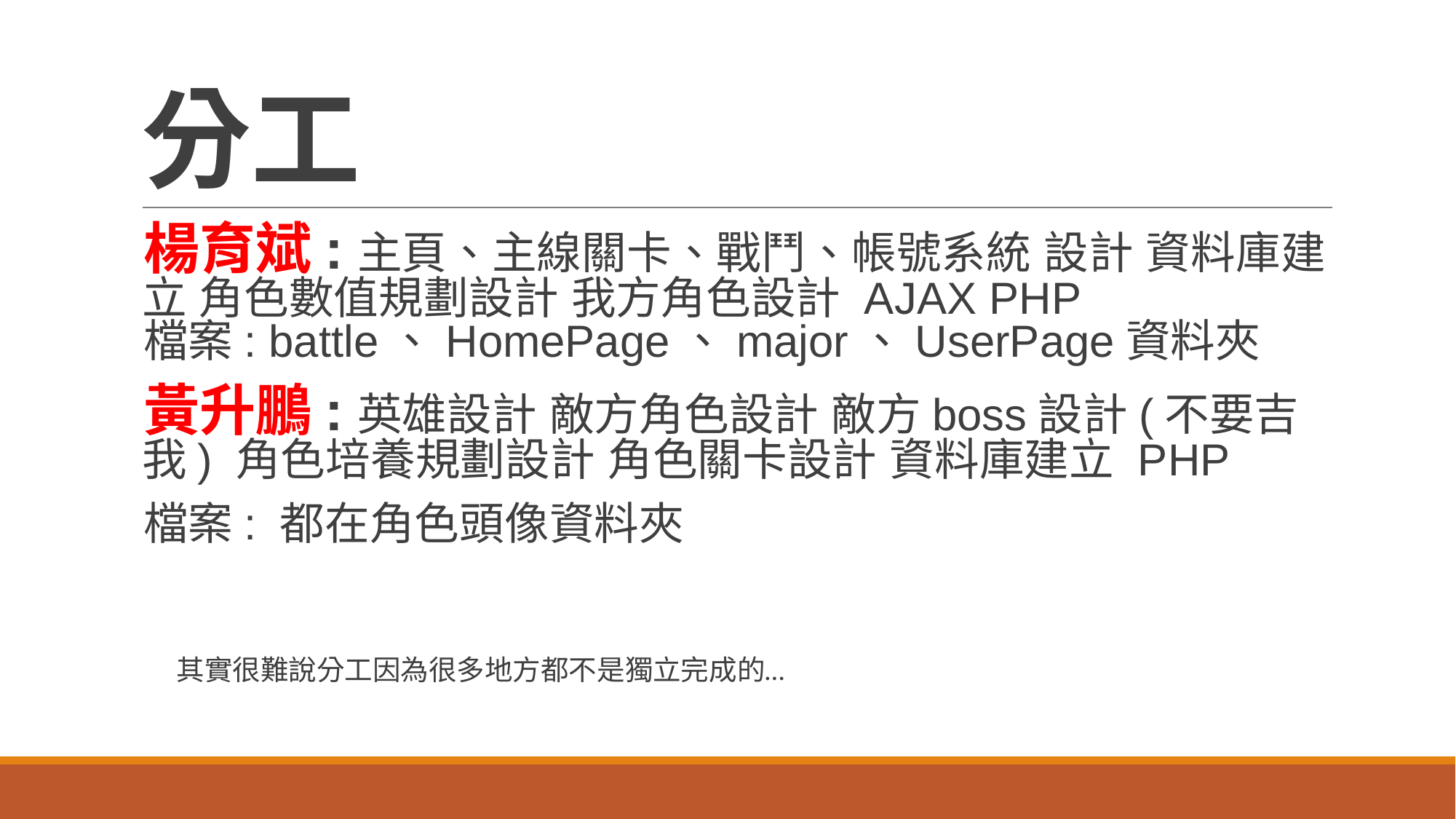

# 分工
楊育斌:主頁、主線關卡、戰鬥、帳號系統 設計 資料庫建立 角色數值規劃設計 我方角色設計 AJAX PHP
檔案: battle、HomePage、major、UserPage資料夾
黃升鵬:英雄設計 敵方角色設計 敵方boss設計(不要吉我) 角色培養規劃設計 角色關卡設計 資料庫建立 PHP
檔案: 都在角色頭像資料夾

其實很難說分工因為很多地方都不是獨立完成的…